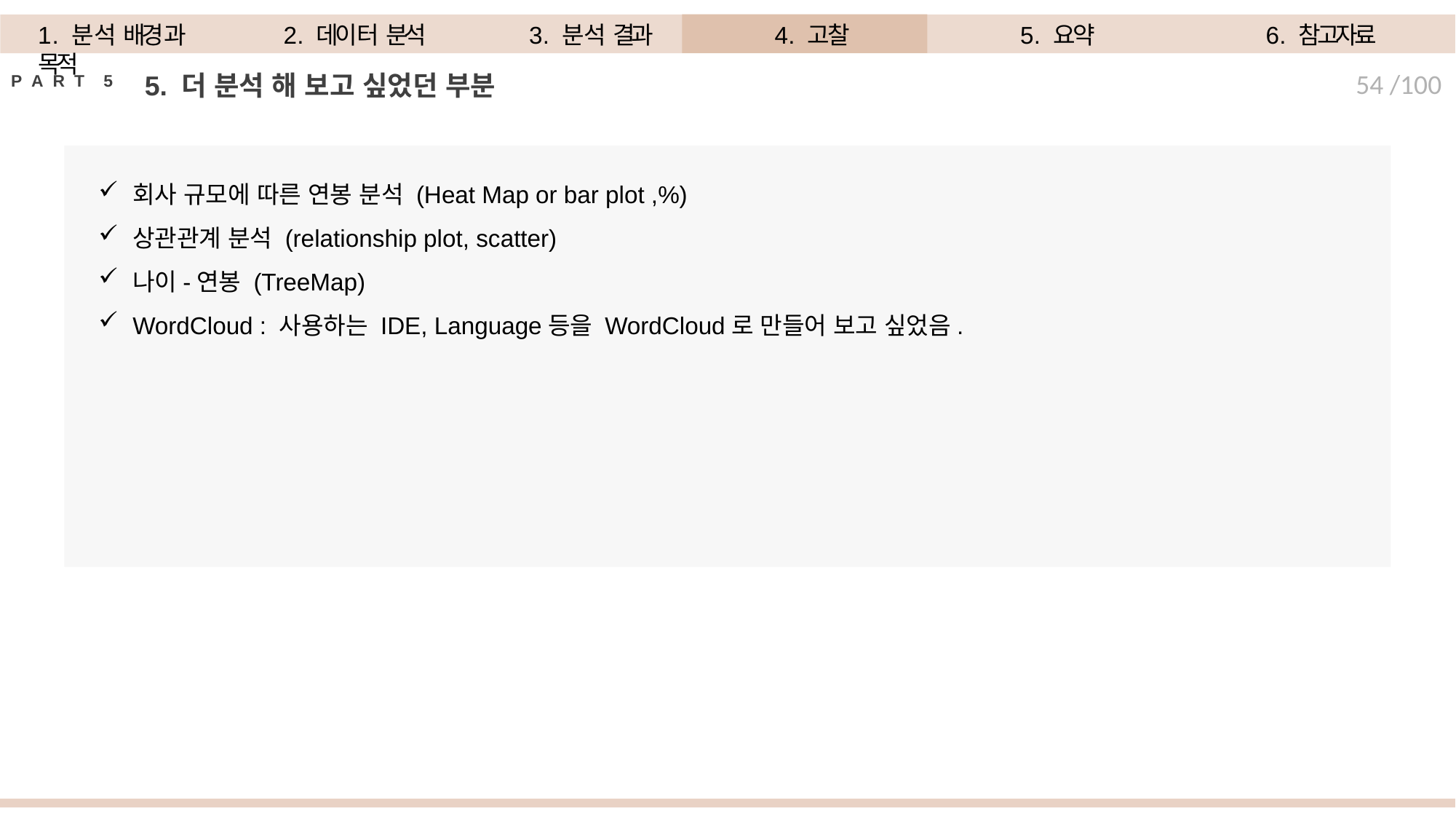

1. 분석 배경과 목적
2. 데이터 분석
3. 분석 결과
4. 고찰
5. 요약
6. 참고자료
5. 더 분석 해 보고 싶었던 부분
54 /100
P  A  R  T	5

회사 규모에 따른 연봉 분석 (Heat Map or bar plot ,%)
상관관계 분석 (relationship plot, scatter)
나이-연봉 (TreeMap)
WordCloud : 사용하는 IDE, Language등을 WordCloud로 만들어 보고 싶었음.